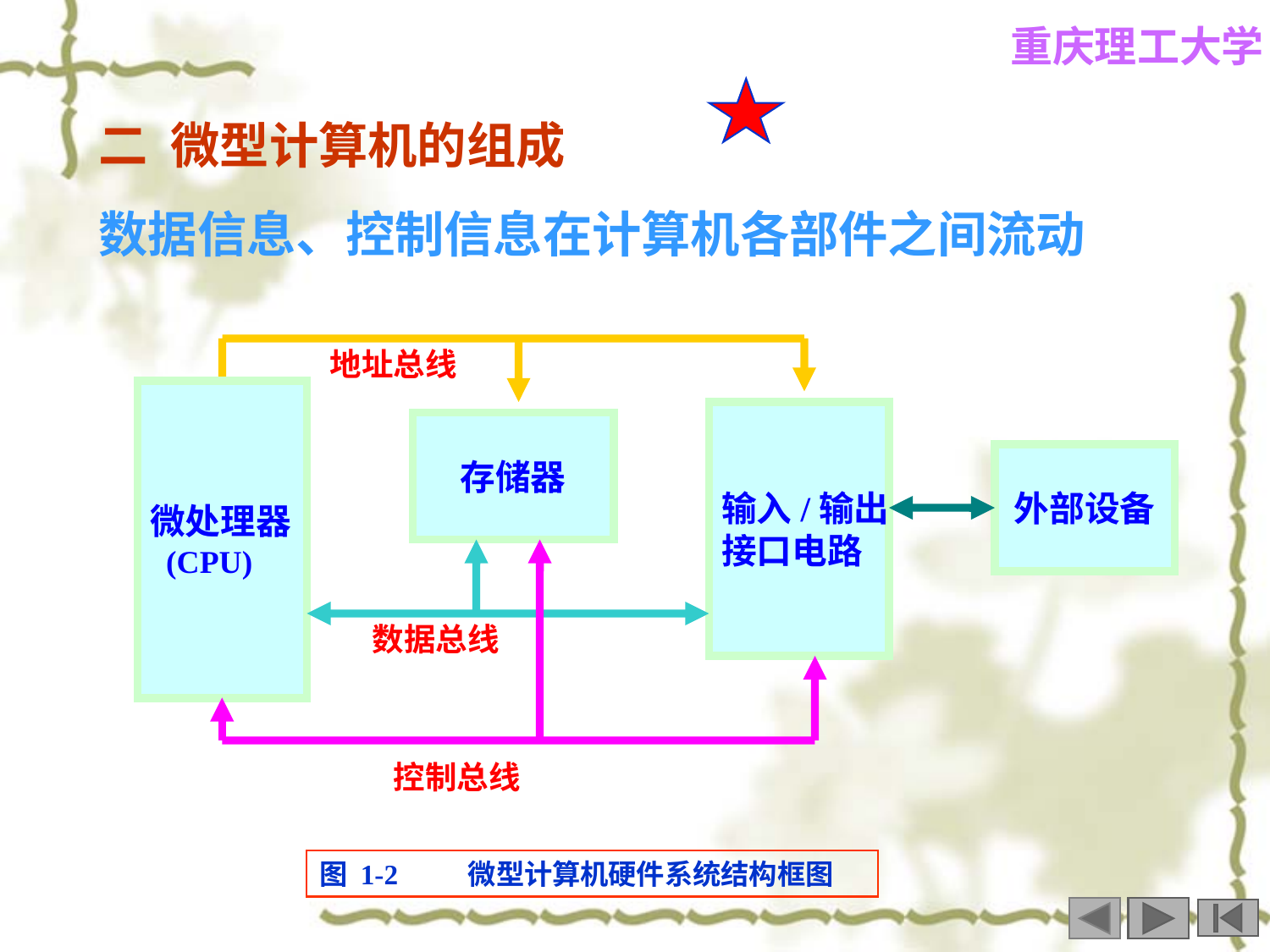

二  微型计算机的组成
数据信息、控制信息在计算机各部件之间流动

地址总线

微处理器
  (CPU)
输入/输出
接口电路
存储器
外部设备

数据总线

控制总线
图 1-2         微型计算机硬件系统结构框图